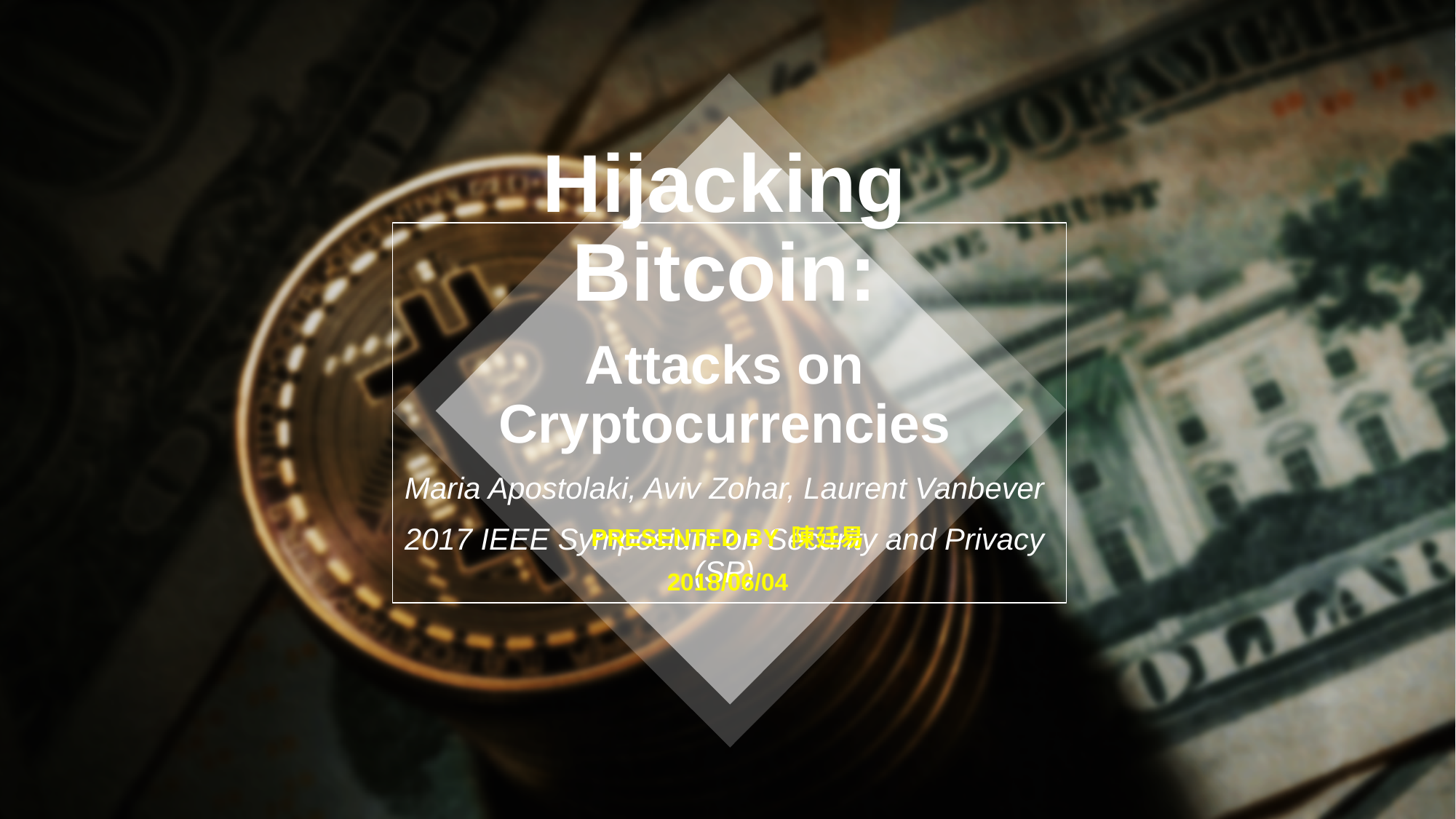

Hijacking Bitcoin:
Attacks on Cryptocurrencies
Maria Apostolaki, Aviv Zohar, Laurent Vanbever
2017 IEEE Symposium on Security and Privacy (SP)
PRESENTED BY 陳廷易
2018/06/04